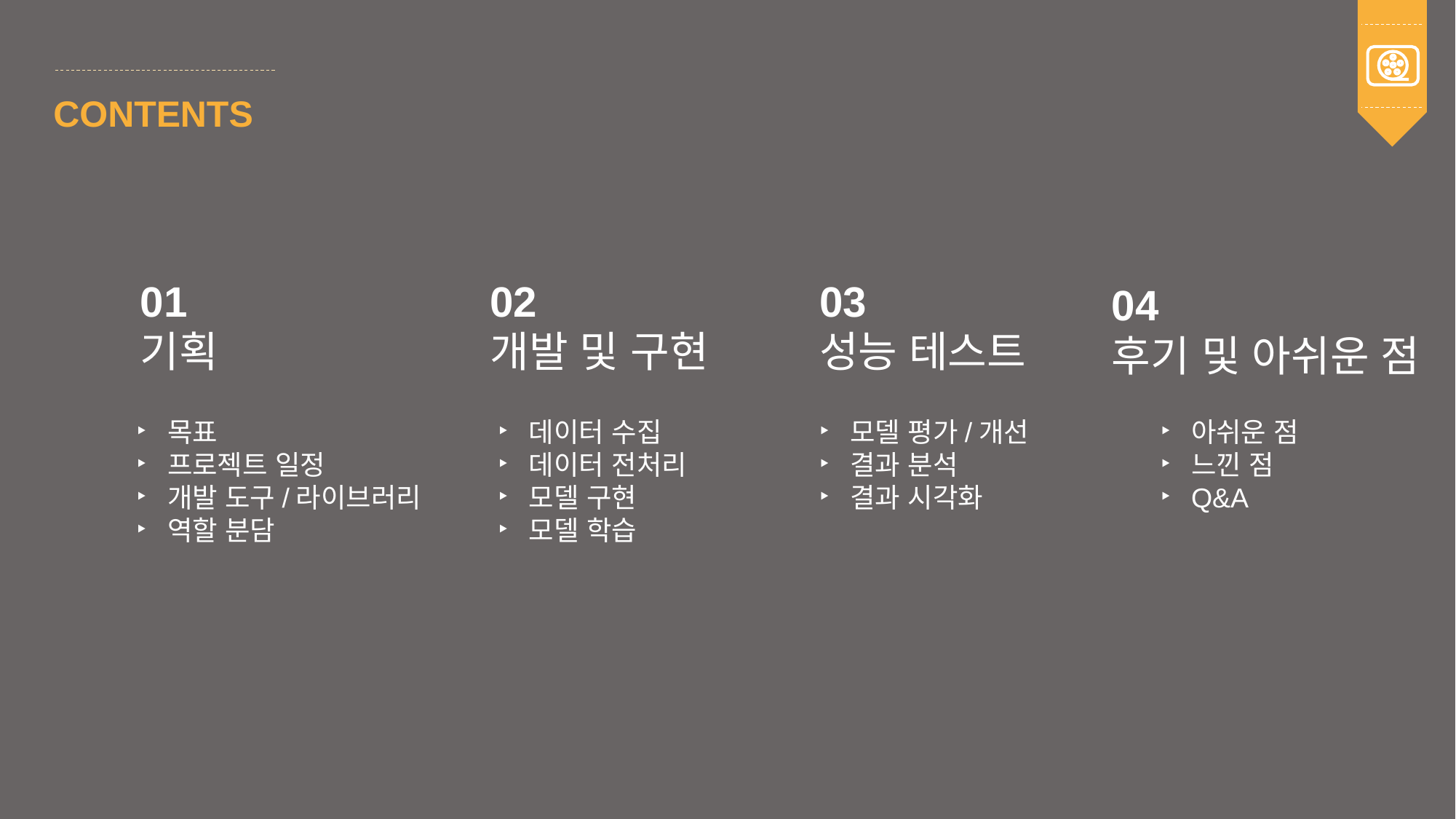

CONTENTS
01
기획
02
개발 및 구현
03
성능 테스트
04
후기 및 아쉬운 점
목표
프로젝트 일정
개발 도구/라이브러리
역할 분담
데이터 수집
데이터 전처리
모델 구현
모델 학습
모델 평가/개선
결과 분석
결과 시각화
아쉬운 점
느낀 점
Q&A